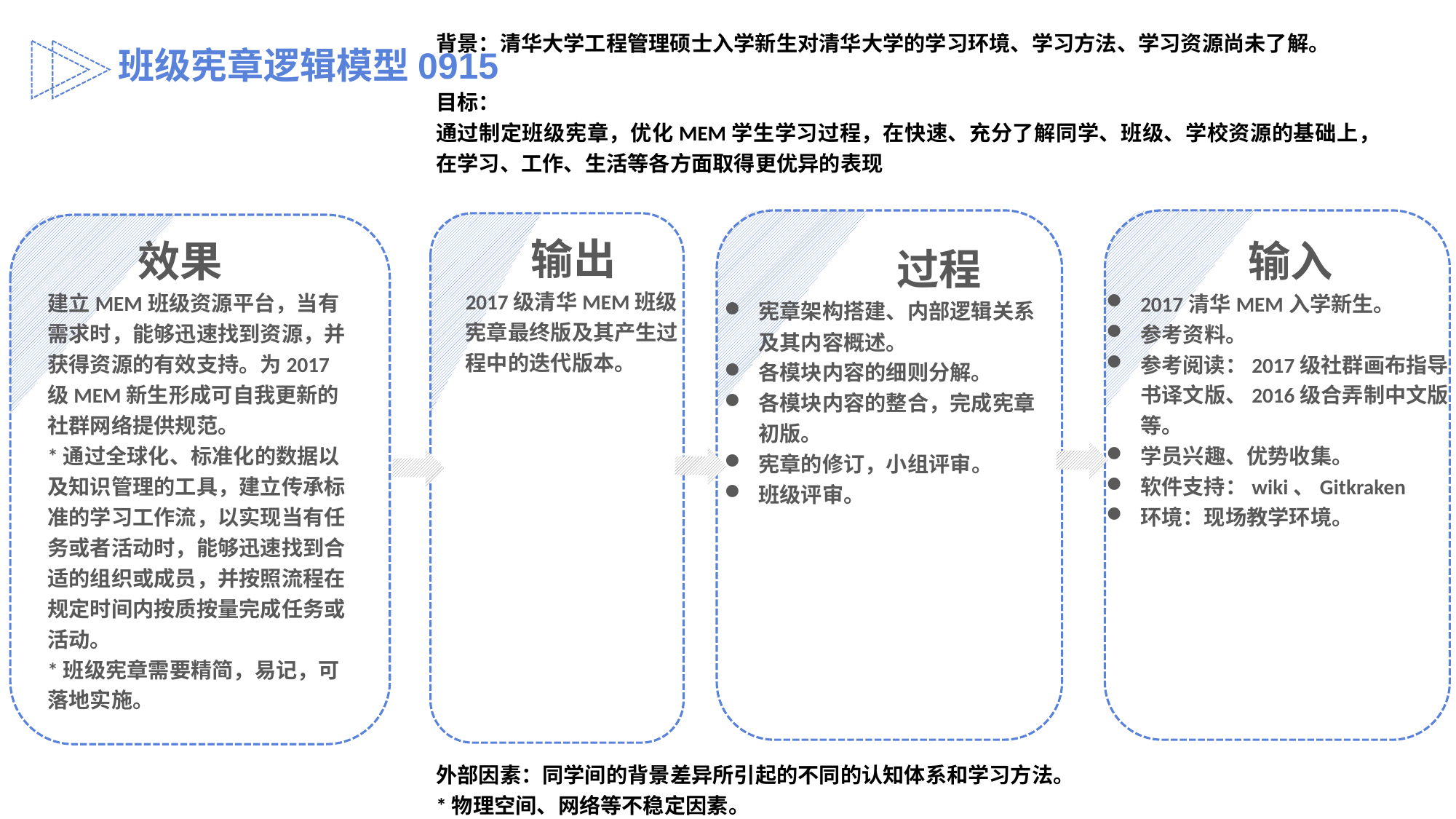

背景：清华大学工程管理硕士入学新生对清华大学的学习环境、学习方法、学习资源尚未了解。

班级宪章逻辑模型0915

目标：
通过制定班级宪章，优化MEM学生学习过程，在快速、充分了解同学、班级、学校资源的基础上，在学习、工作、生活等各方面取得更优异的表现

                         输入
2017清华MEM入学新生。
参考资料。
参考阅读：2017级社群画布指导书译文版、2016级合弄制中文版等。
学员兴趣、优势收集。
软件支持：wiki、Gitkraken
环境：现场教学环境。

                    过程
宪章架构搭建、内部逻辑关系及其内容概述。
各模块内容的细则分解。
各模块内容的整合，完成宪章初版。
宪章的修订，小组评审。
班级评审。

输出
2017级清华MEM班级宪章最终版及其产生过程中的迭代版本。

          效果
建立MEM班级资源平台，当有需求时，能够迅速找到资源，并获得资源的有效支持。为2017级MEM新生形成可自我更新的社群网络提供规范。
*通过全球化、标准化的数据以及知识管理的工具，建立传承标准的学习工作流，以实现当有任务或者活动时，能够迅速找到合适的组织或成员，并按照流程在规定时间内按质按量完成任务或活动。
*班级宪章需要精简，易记，可落地实施。

外部因素：同学间的背景差异所引起的不同的认知体系和学习方法。
*物理空间、网络等不稳定因素。